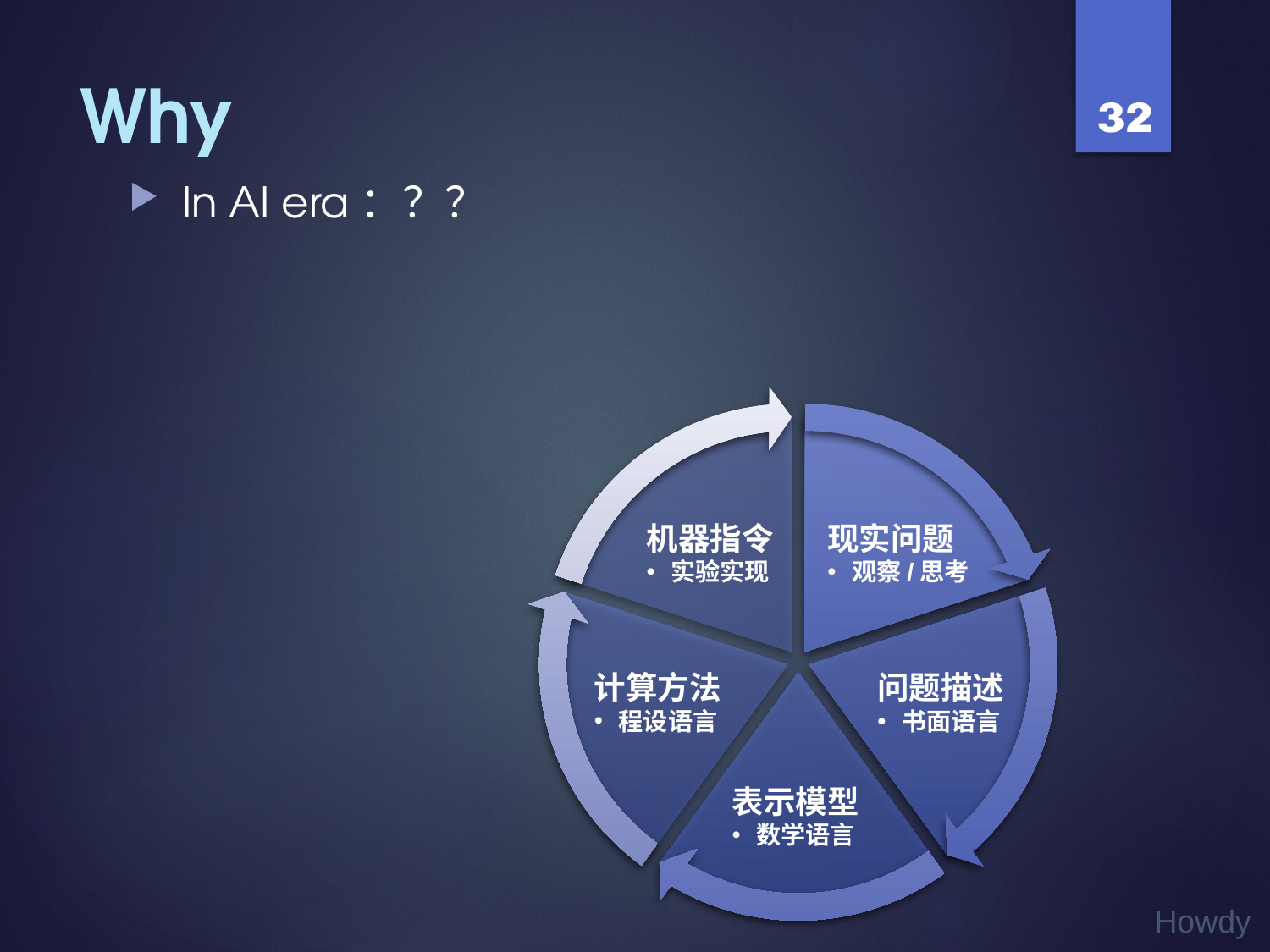

32
# Why
In AI era：？？

机器指令
实验实现
现实问题
观察/思考
计算方法
程设语言
问题描述
书面语言
表示模型
数学语言